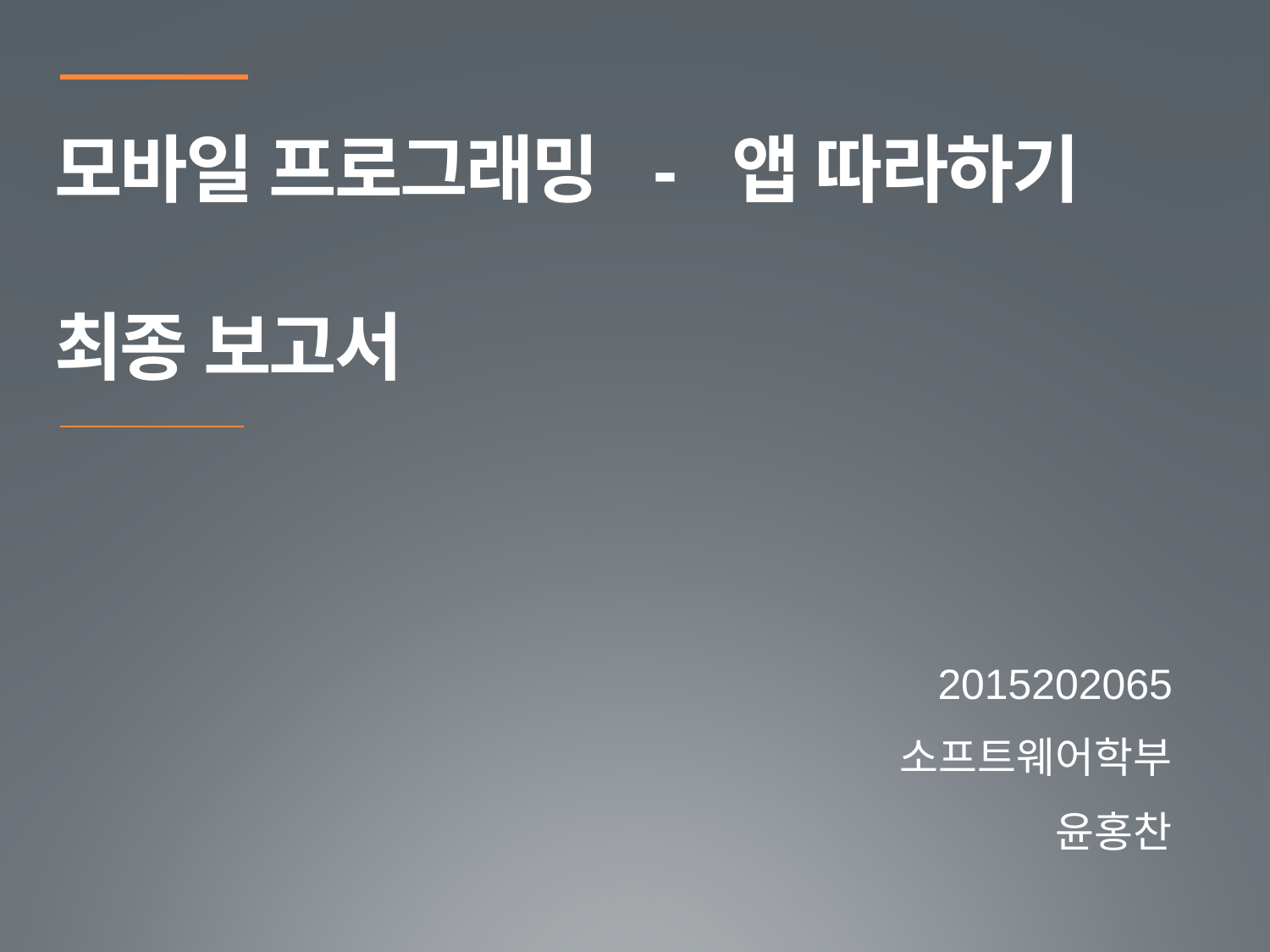

모바일 프로그래밍  -  앱 따라하기
최종 보고서
2015202065

소프트웨어학부

윤홍찬